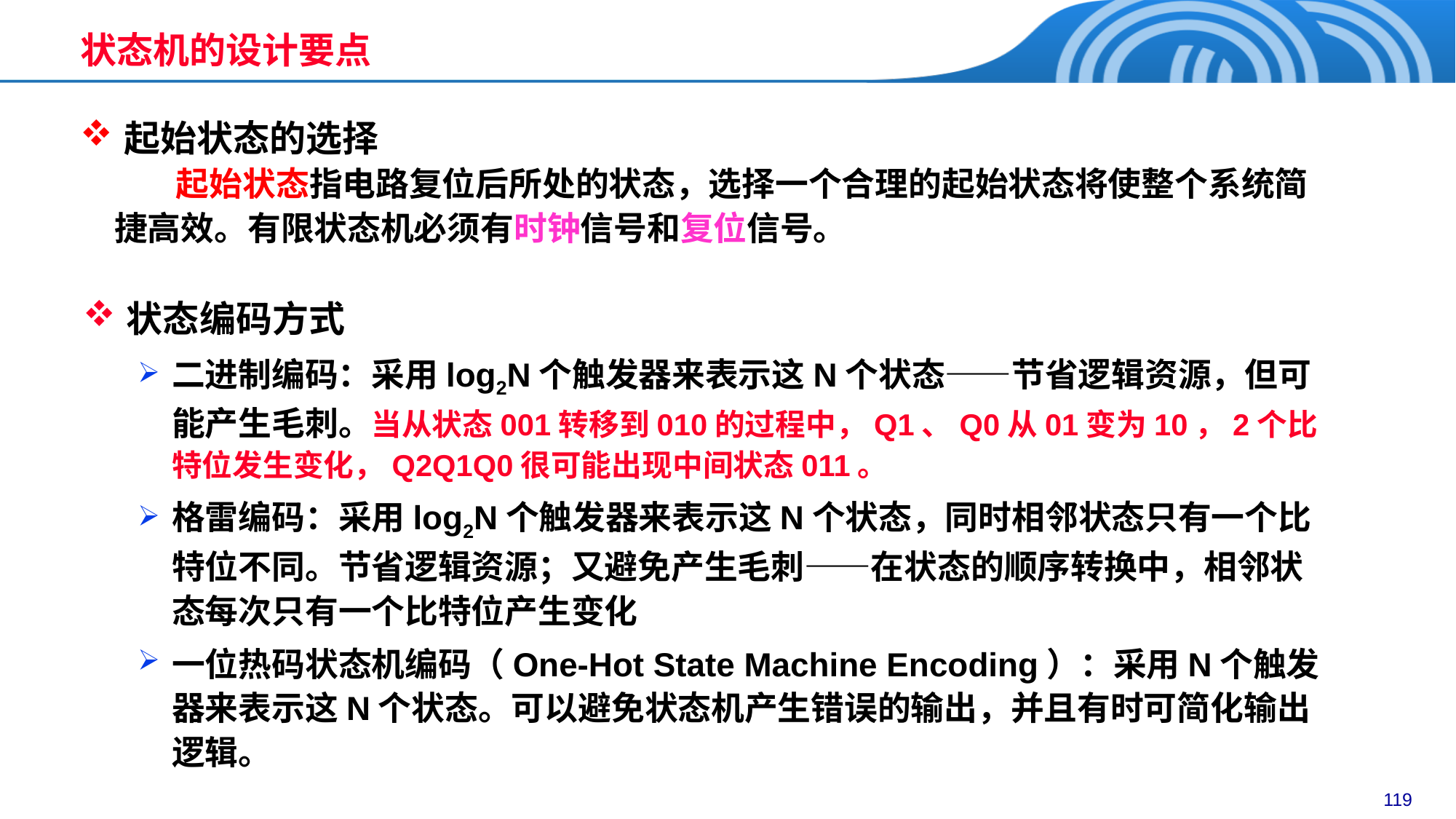

状态机的设计要点
起始状态的选择
	       起始状态指电路复位后所处的状态，选择一个合理的起始状态将使整个系统简捷高效。有限状态机必须有时钟信号和复位信号。
状态编码方式
二进制编码：采用log2N个触发器来表示这N个状态——节省逻辑资源，但可能产生毛刺。当从状态001转移到010的过程中，Q1、Q0从01变为10，2个比特位发生变化，Q2Q1Q0很可能出现中间状态011。
格雷编码：采用log2N个触发器来表示这N个状态，同时相邻状态只有一个比特位不同。节省逻辑资源；又避免产生毛刺——在状态的顺序转换中，相邻状态每次只有一个比特位产生变化
一位热码状态机编码（One-Hot State Machine Encoding）：采用N个触发器来表示这N个状态。可以避免状态机产生错误的输出，并且有时可简化输出逻辑。